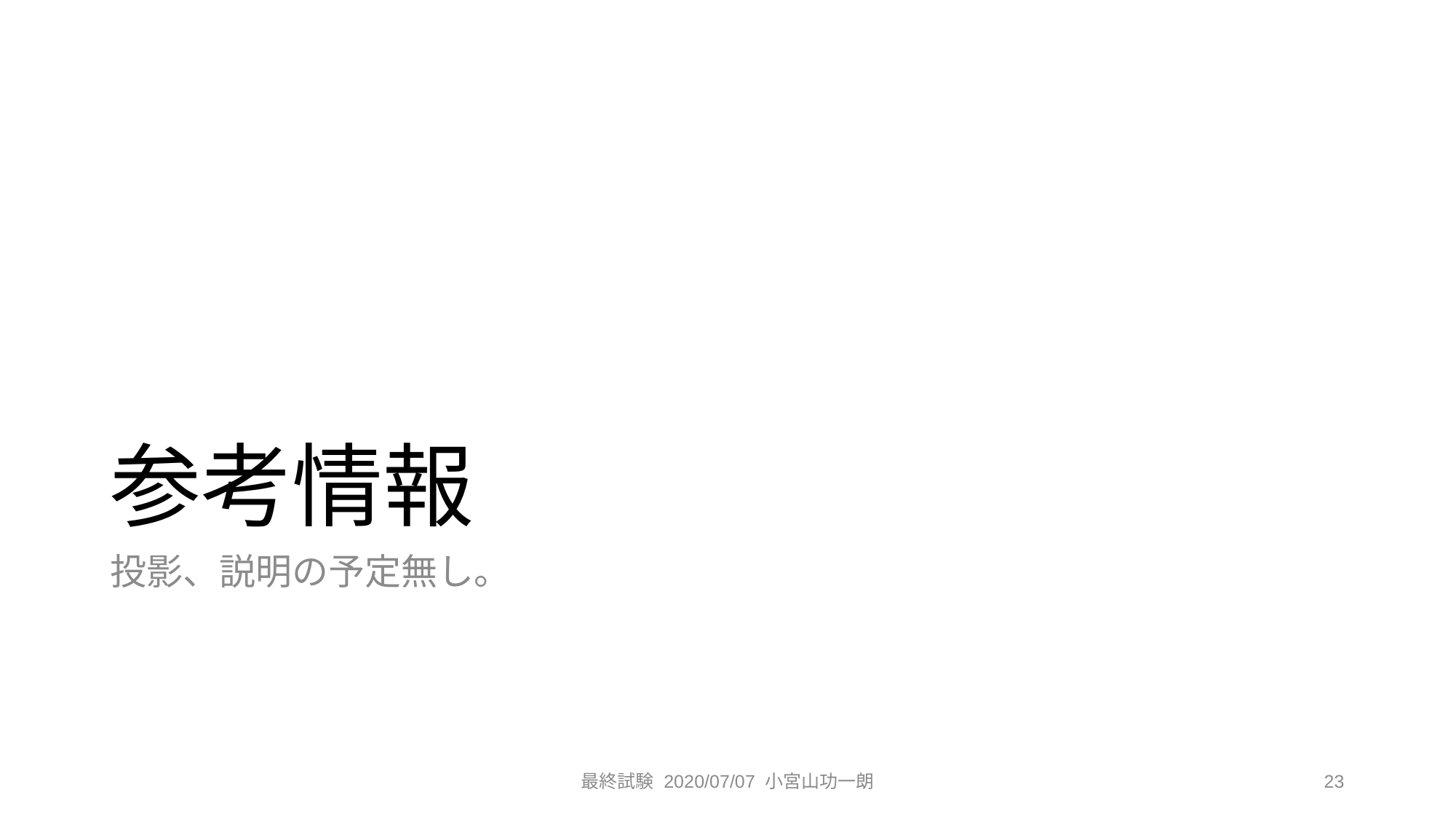

# 参考情報
投影、説明の予定無し。
最終試験 2020/07/07 小宮山功一朗
23